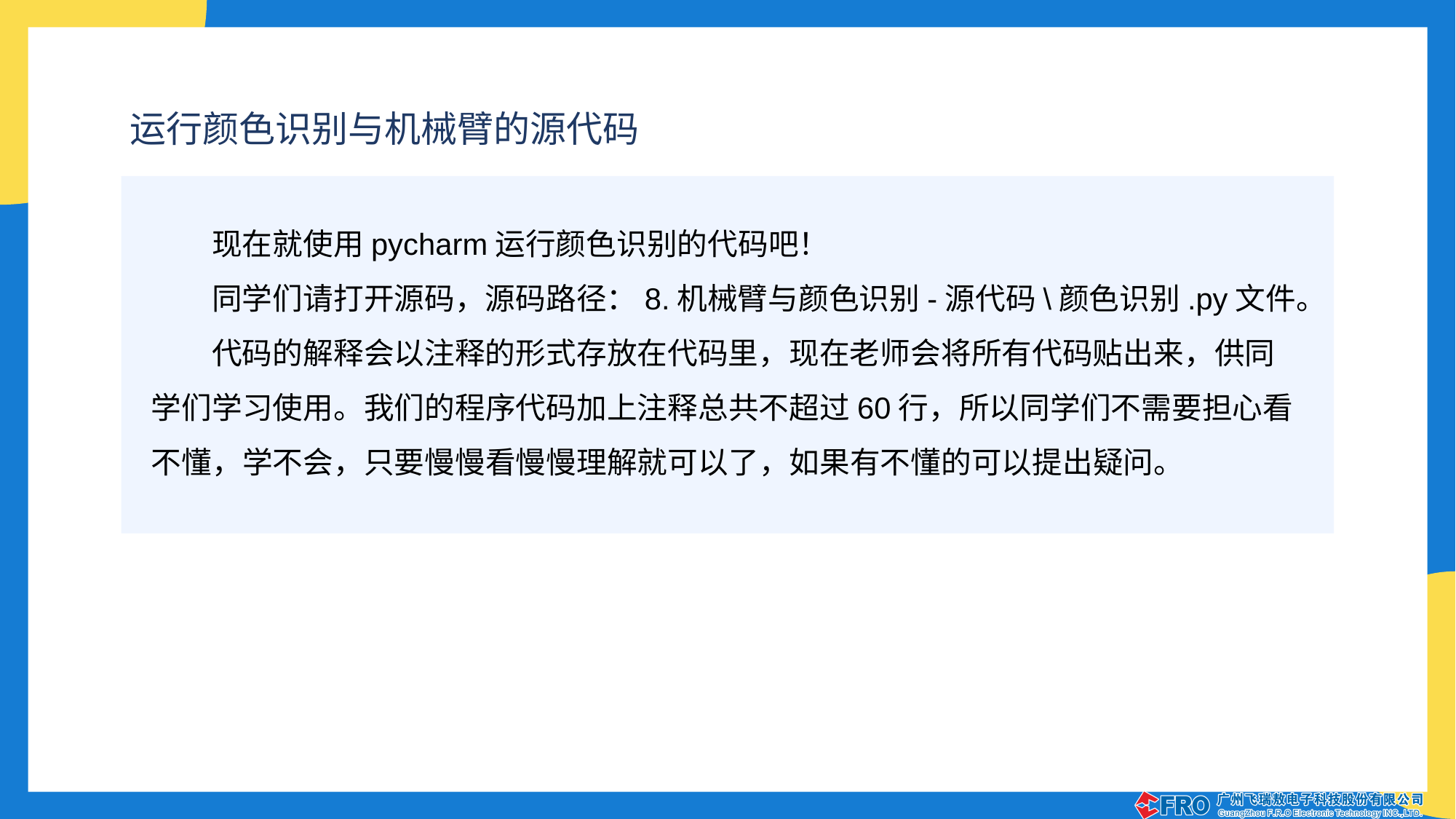

运行颜色识别与机械臂的源代码
现在就使用pycharm运行颜色识别的代码吧！
同学们请打开源码，源码路径：8.机械臂与颜色识别-源代码\颜色识别.py文件。
代码的解释会以注释的形式存放在代码里，现在老师会将所有代码贴出来，供同学们学习使用。我们的程序代码加上注释总共不超过60行，所以同学们不需要担心看不懂，学不会，只要慢慢看慢慢理解就可以了，如果有不懂的可以提出疑问。